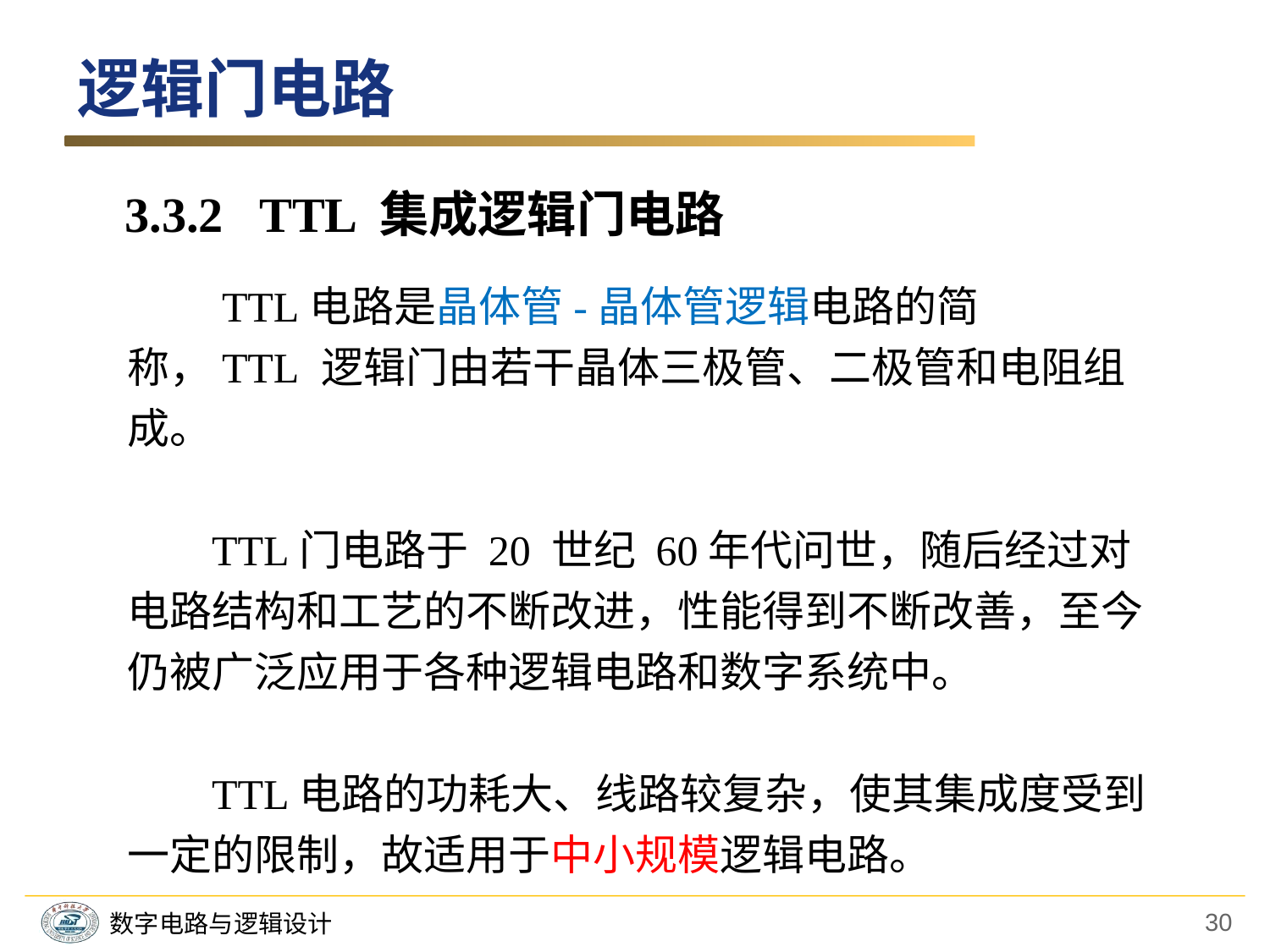

逻辑门电路
3.3.2   TTL 集成逻辑门电路
　　TTL电路是晶体管-晶体管逻辑电路的简称，TTL 逻辑门由若干晶体三极管、二极管和电阻组成。

        TTL门电路于 20 世纪 60年代问世，随后经过对电路结构和工艺的不断改进，性能得到不断改善，至今仍被广泛应用于各种逻辑电路和数字系统中。

        TTL电路的功耗大、线路较复杂，使其集成度受到一定的限制，故适用于中小规模逻辑电路。
30
数字电路与逻辑设计